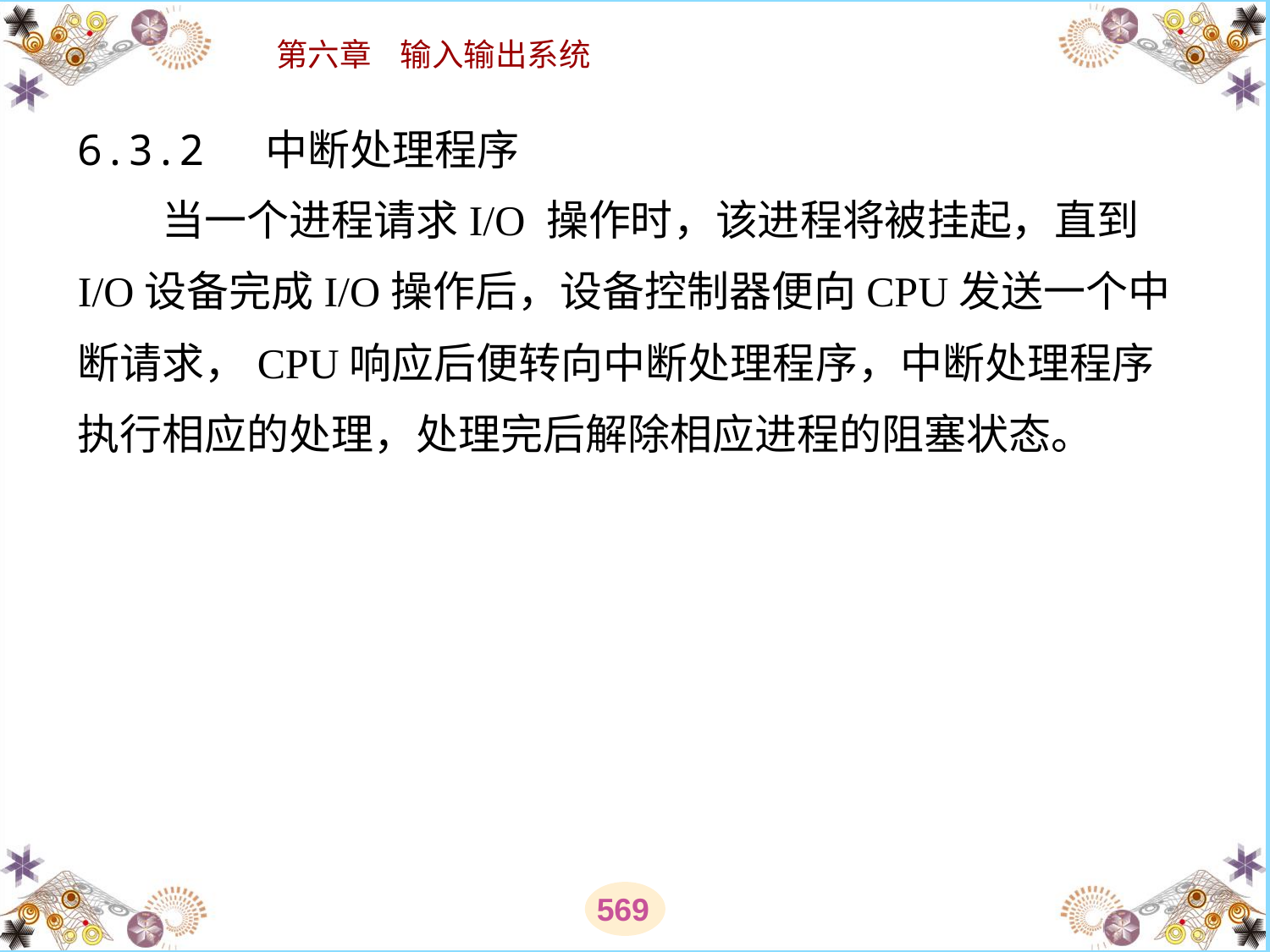

# 6.3.2  中断处理程序 　　当一个进程请求I/O 操作时，该进程将被挂起，直到I/O设备完成I/O操作后，设备控制器便向CPU发送一个中断请求，CPU响应后便转向中断处理程序，中断处理程序执行相应的处理，处理完后解除相应进程的阻塞状态。